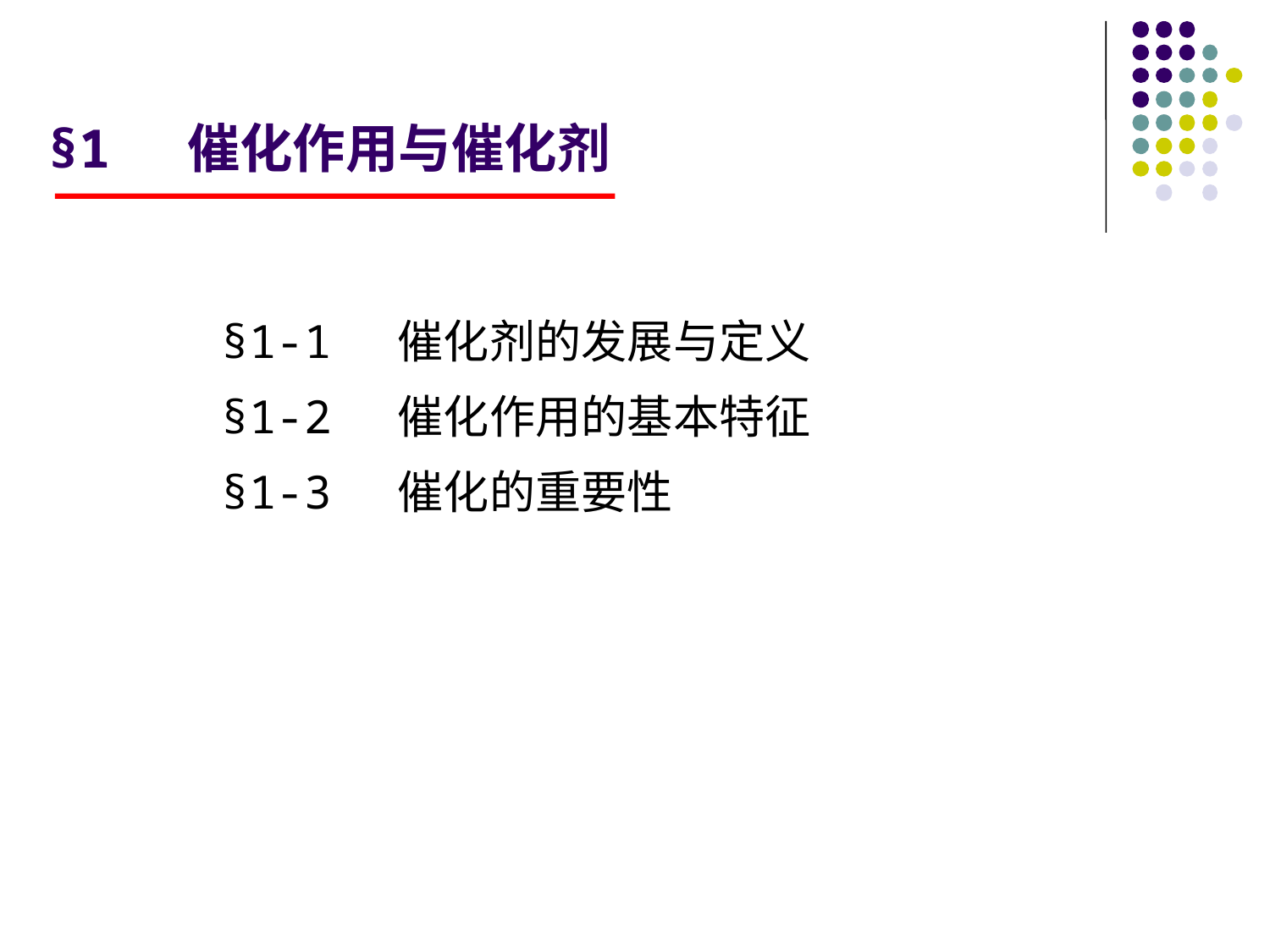

# §1  催化作用与催化剂

§1-1  催化剂的发展与定义
§1-2  催化作用的基本特征
§1-3  催化的重要性